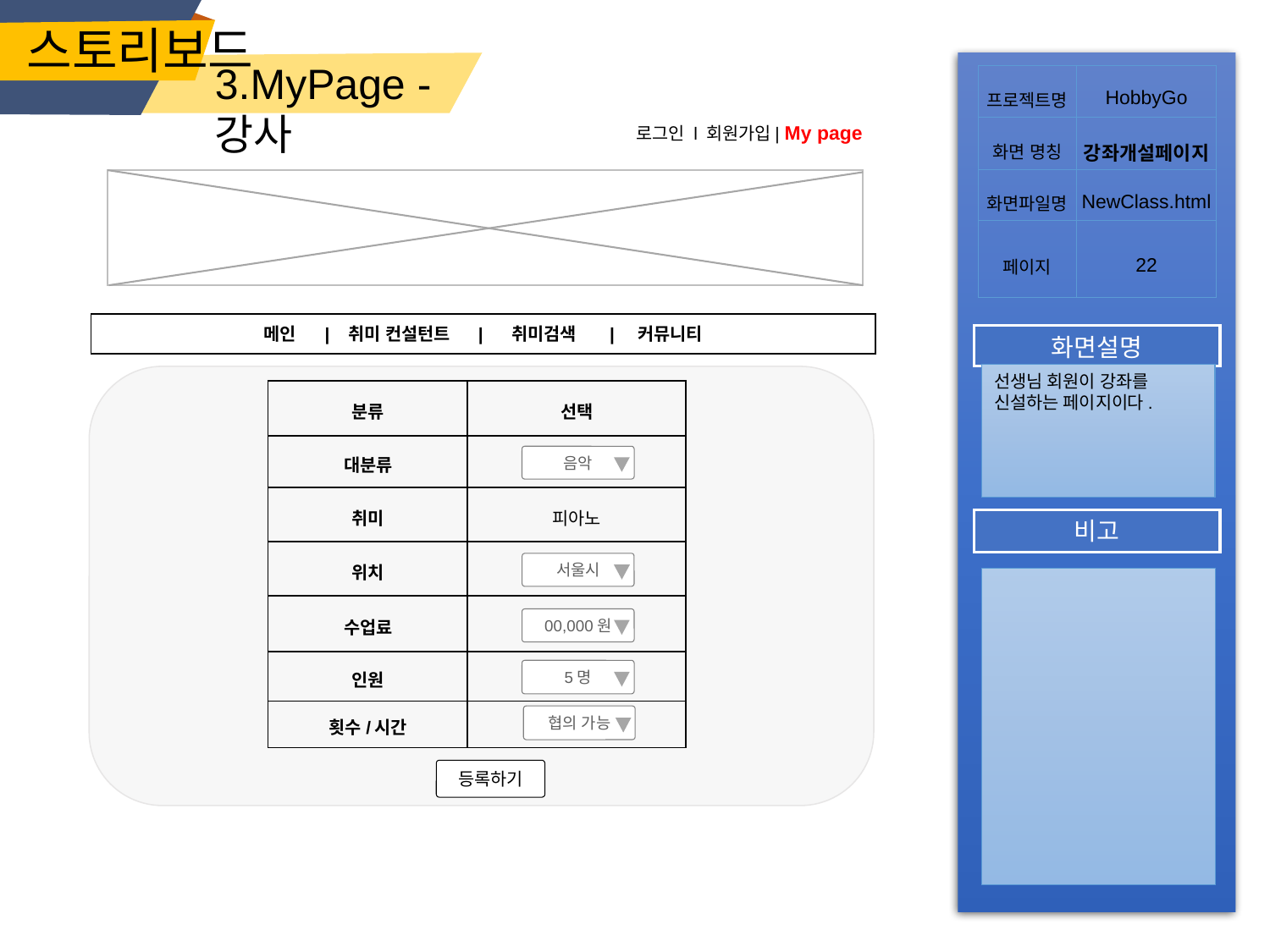

스토리보드
3.MyPage - 강사

| 프로젝트명 | HobbyGo |
| --- | --- |
| 화면 명칭 | 강좌개설페이지 |
| 화면파일명 | NewClass.html |
| 페이지 | 22 |
 로그인 l 회원가입| My page

메인     |   취미 컨설턴트     |     취미검색      |    커뮤니티
화면설명
선생님 회원이 강좌를 신설하는 페이지이다.

| 분류 | 선택 |
| --- | --- |
| 대분류 |  |
| 취미 | 피아노 |
| 위치 |  |
| 수업료 |  |
| 인원 |  |
| 횟수/시간 |  |
음악

비고
서울시

00,000원

5명

협의 가능

등록하기